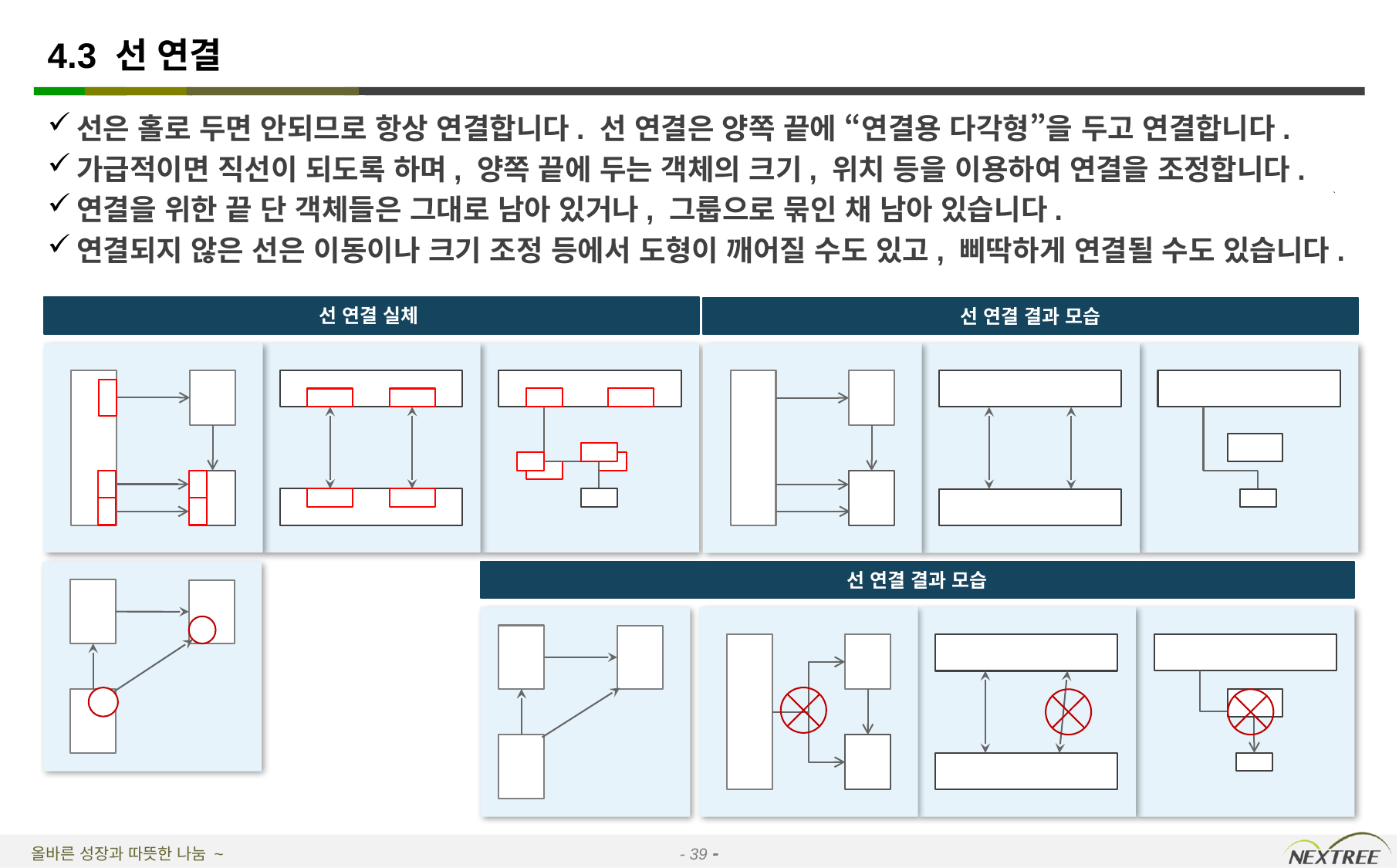

# 4.3 선 연결
선은 홀로 두면 안되므로 항상 연결합니다. 선 연결은 양쪽 끝에 “연결용 다각형”을 두고 연결합니다.
가급적이면 직선이 되도록 하며, 양쪽 끝에 두는 객체의 크기, 위치 등을 이용하여 연결을 조정합니다.
연결을 위한 끝 단 객체들은 그대로 남아 있거나, 그룹으로 묶인 채 남아 있습니다.
연결되지 않은 선은 이동이나 크기 조정 등에서 도형이 깨어질 수도 있고, 삐딱하게 연결될 수도 있습니다.
선 연결 실체
선 연결 결과 모습

선 연결 결과 모습